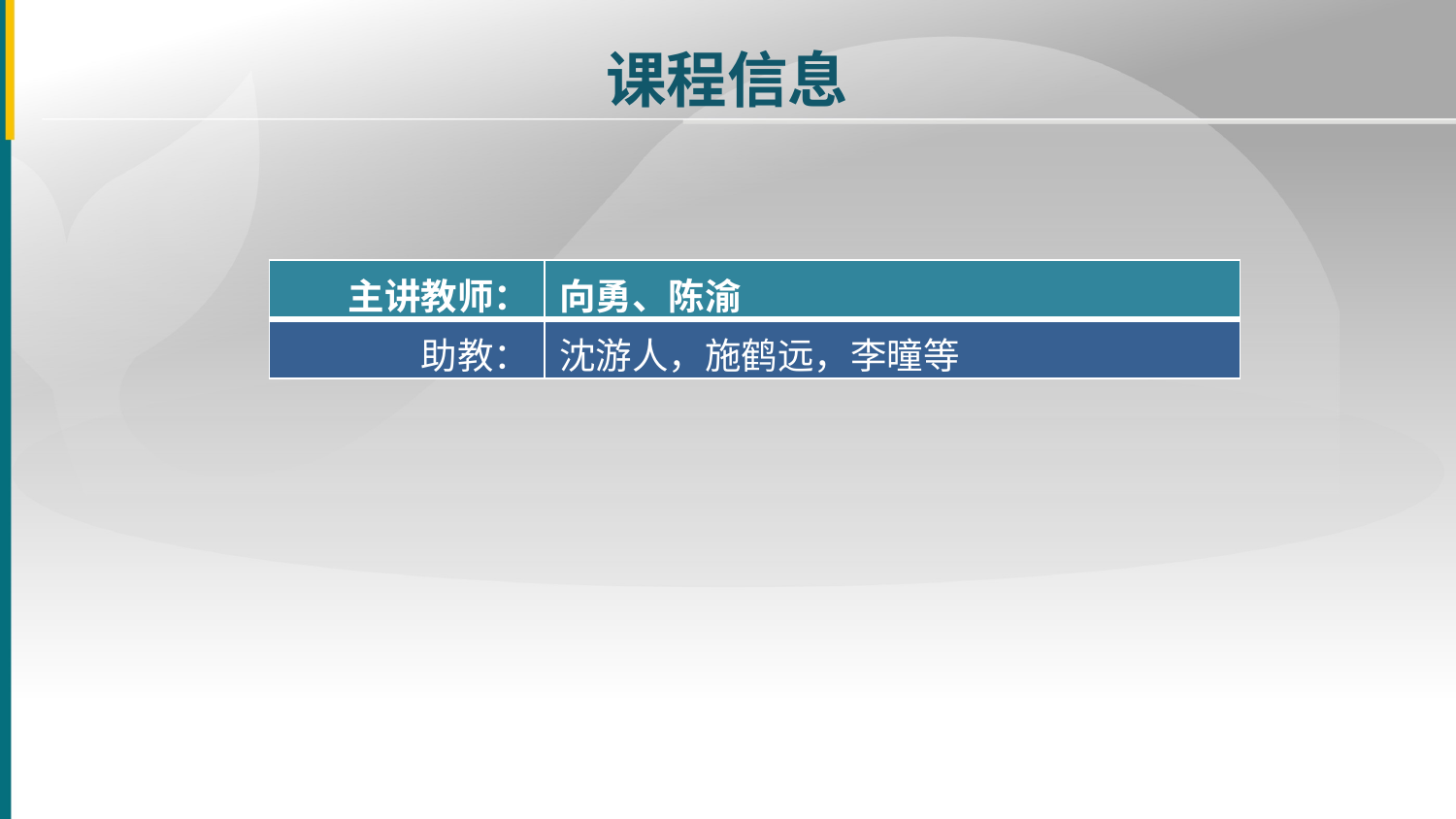

课程信息
| 主讲教师： | 向勇、陈渝 |
| --- | --- |
| 助教： | 沈游人，施鹤远，李曈等 |